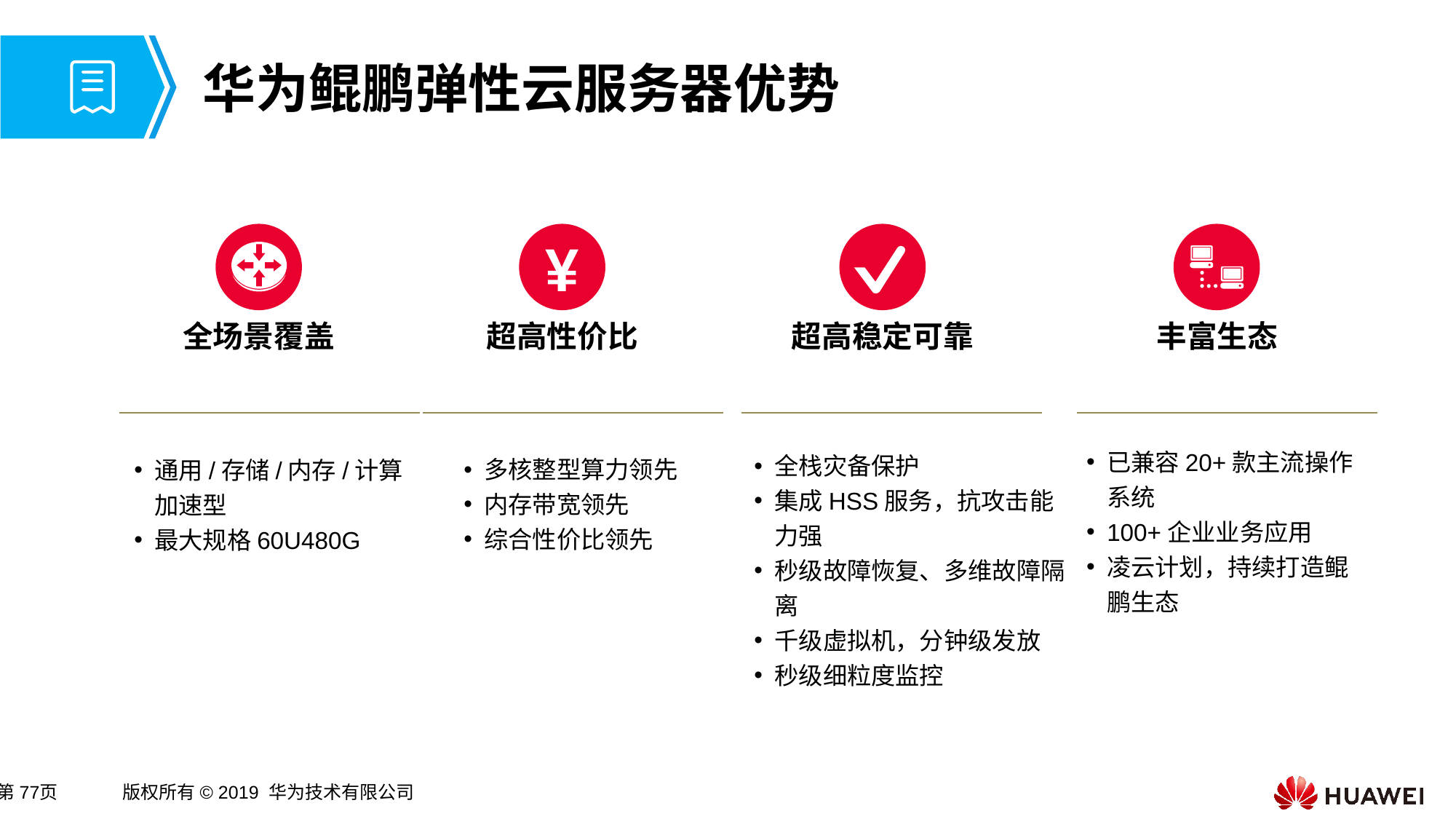

# 华为鲲鹏弹性云服务器优势

¥

全场景覆盖
超高性价比
超高稳定可靠
丰富生态
已兼容20+款主流操作系统
100+企业业务应用
凌云计划，持续打造鲲鹏生态
全栈灾备保护
集成HSS服务，抗攻击能力强
秒级故障恢复、多维故障隔离
千级虚拟机，分钟级发放
秒级细粒度监控
多核整型算力领先
内存带宽领先
综合性价比领先
通用/存储/内存/计算加速型
最大规格60U480G